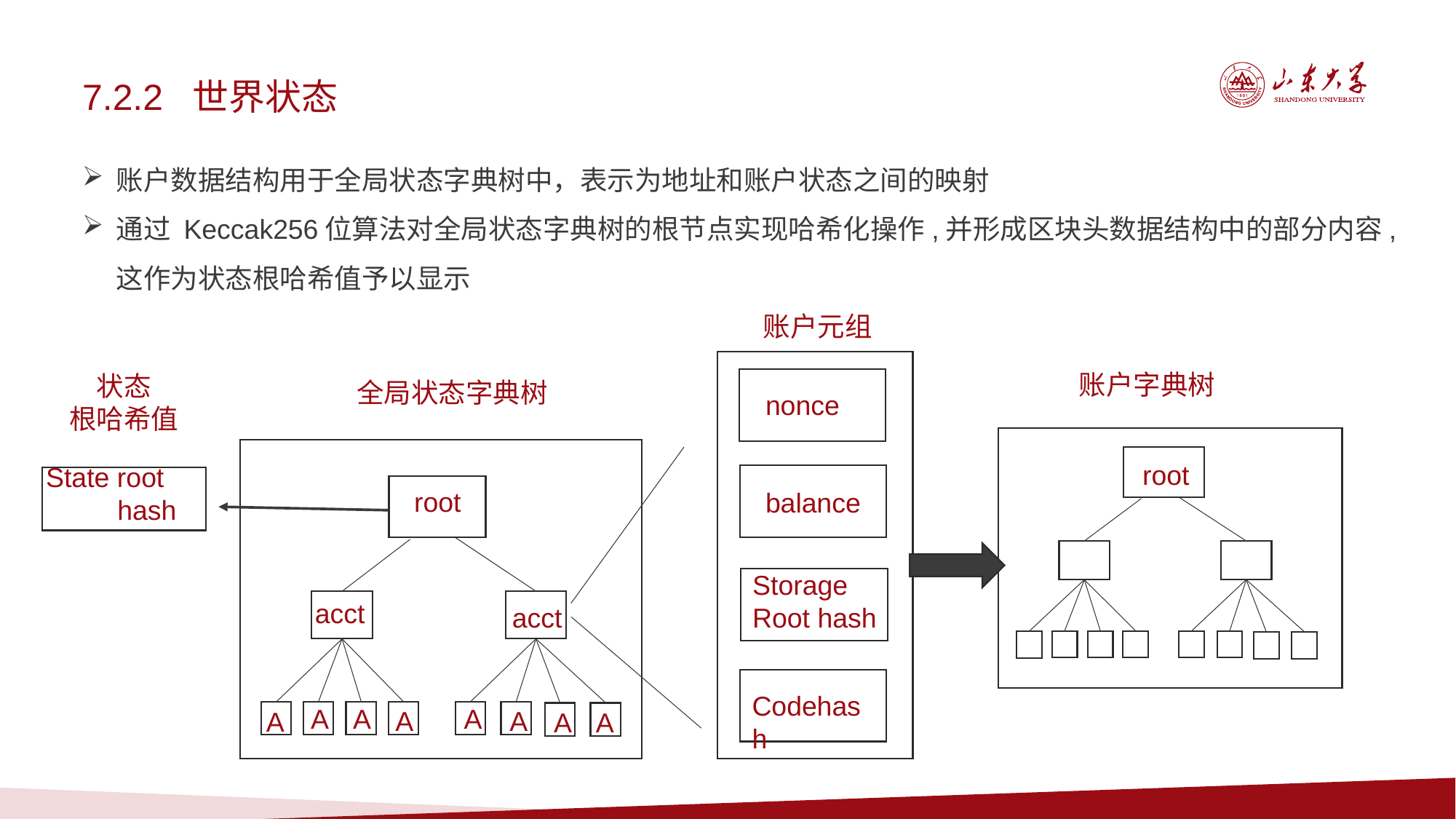

7.2.2  世界状态
账户数据结构用于全局状态字典树中，表示为地址和账户状态之间的映射
通过 Keccak256位算法对全局状态字典树的根节点实现哈希化操作,并形成区块头数据结构中的部分内容,这作为状态根哈希值予以显示
账户元组

nonce

balance
Storage
Root hash

Codehash
账户字典树
状态
根哈希值
全局状态字典树

root

root
acct
acct
A
A
A
A
A
A
A
A
State root            hash